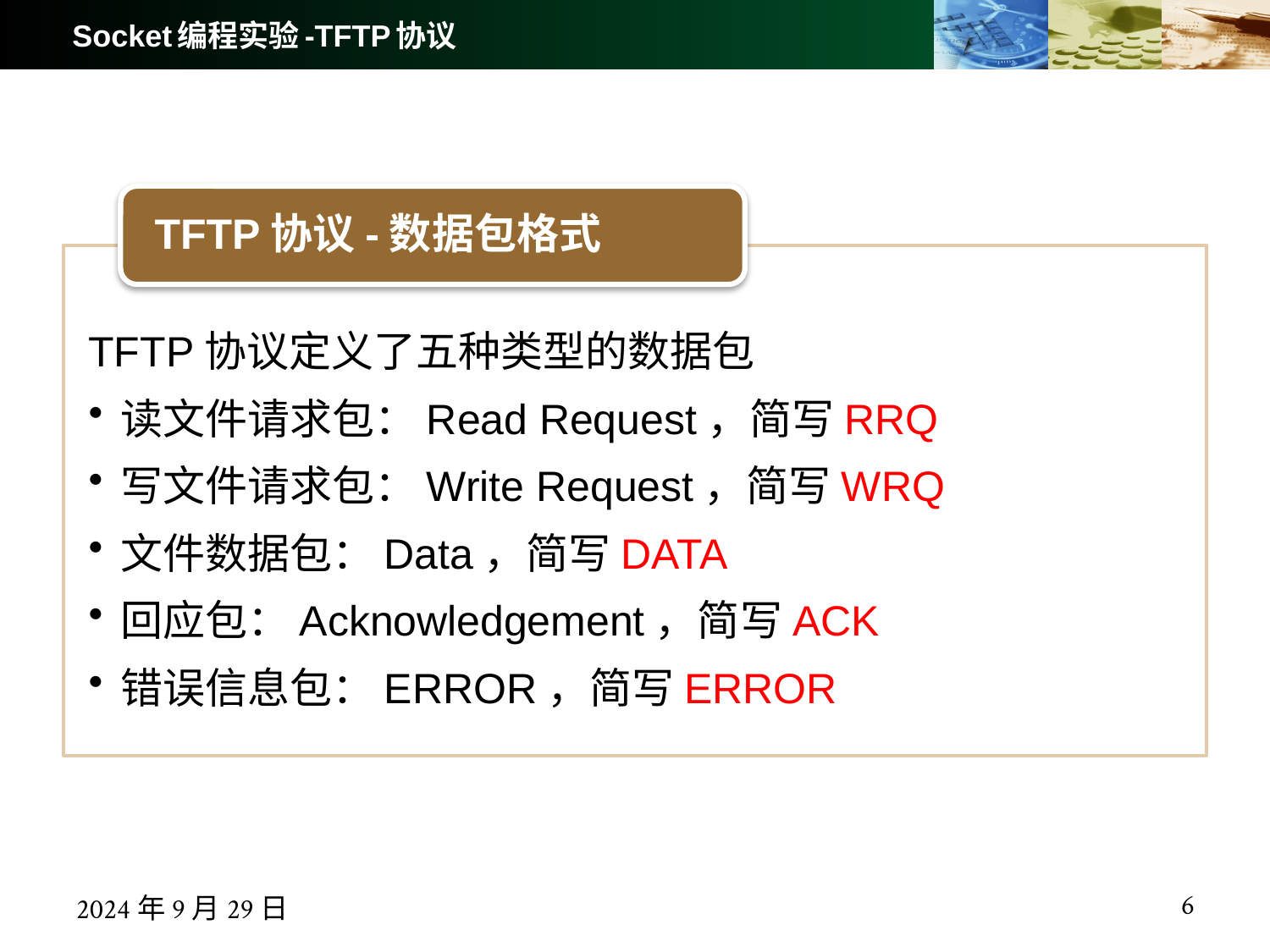

# Socket编程实验-TFTP协议

TFTP协议-数据包格式

TFTP协议定义了五种类型的数据包
读文件请求包：Read Request，简写RRQ
写文件请求包：Write Request，简写WRQ
文件数据包：Data，简写DATA
回应包：Acknowledgement，简写ACK
错误信息包：ERROR，简写ERROR
6
2024年9月29日